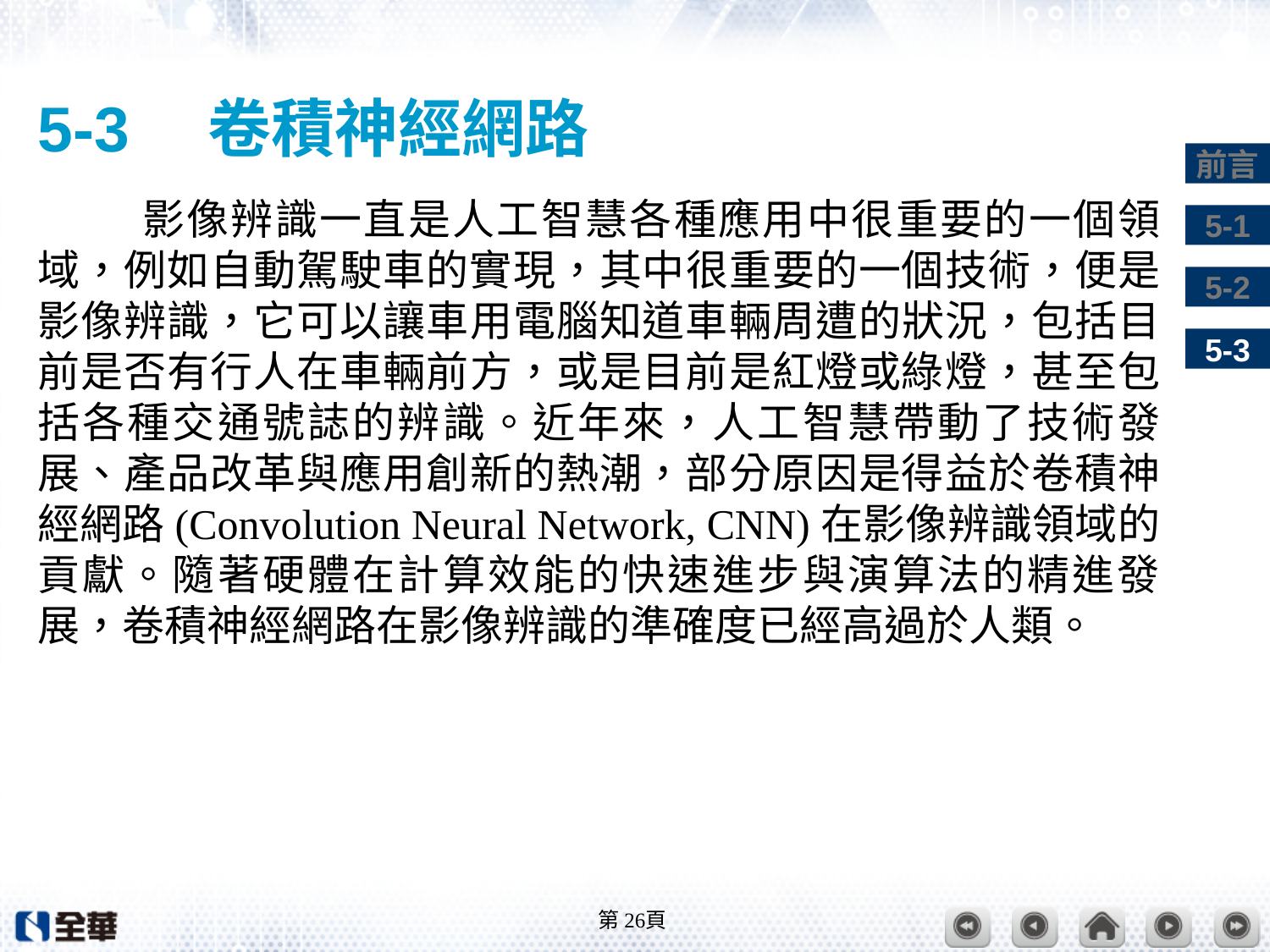

# 5-3　卷積神經網路
        影像辨識一直是人工智慧各種應用中很重要的一個領域，例如自動駕駛車的實現，其中很重要的一個技術，便是影像辨識，它可以讓車用電腦知道車輛周遭的狀況，包括目前是否有行人在車輛前方，或是目前是紅燈或綠燈，甚至包括各種交通號誌的辨識。近年來，人工智慧帶動了技術發展、產品改革與應用創新的熱潮，部分原因是得益於卷積神經網路(Convolution Neural Network, CNN)在影像辨識領域的貢獻。隨著硬體在計算效能的快速進步與演算法的精進發展，卷積神經網路在影像辨識的準確度已經高過於人類。